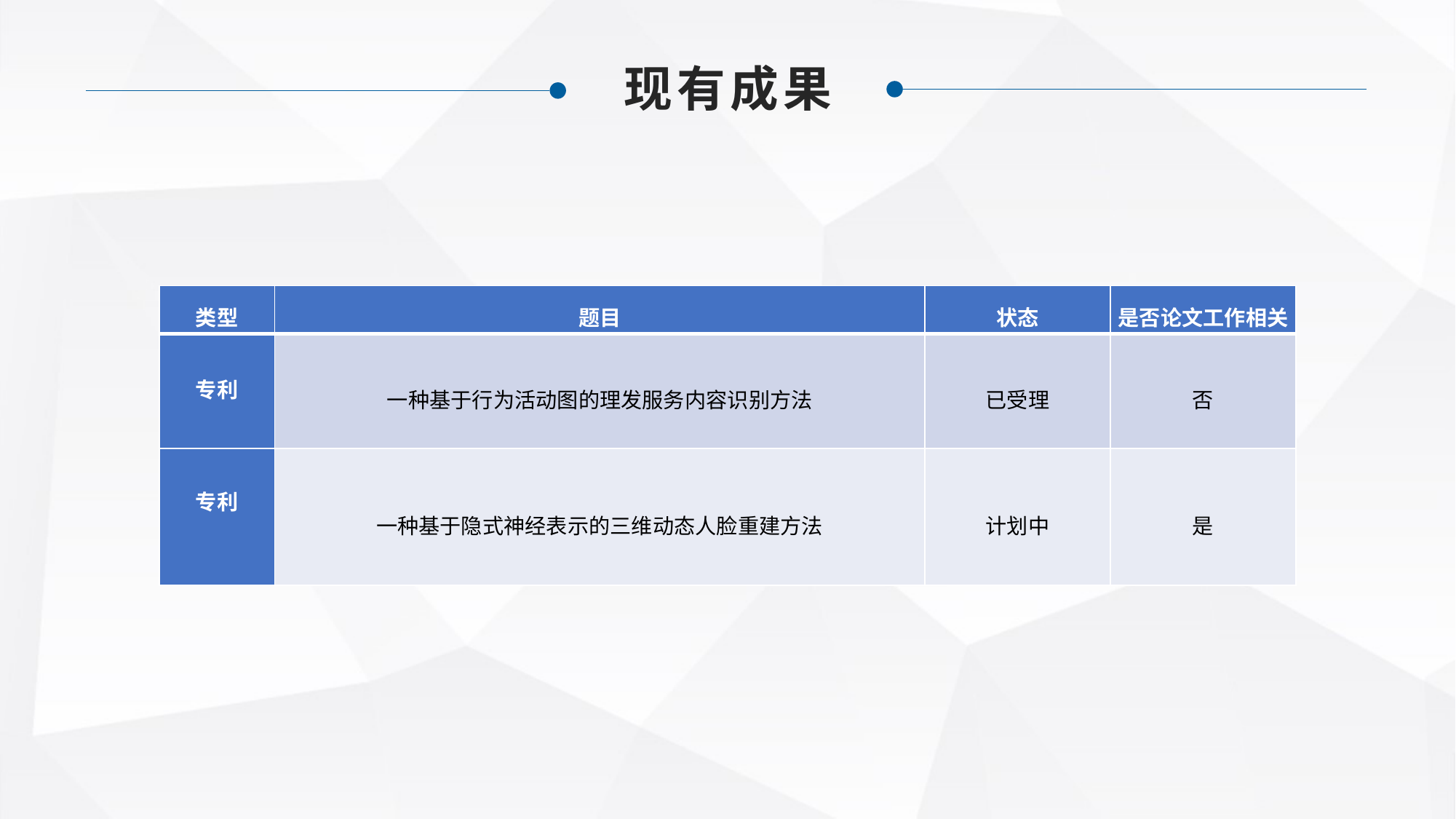

现有成果

| 类型 | 题目 | 状态 | 是否论文工作相关 |
| --- | --- | --- | --- |
| 专利 | 一种基于行为活动图的理发服务内容识别方法 | 已受理 | 否 |
| 专利 | 一种基于隐式神经表示的三维动态人脸重建方法 | 计划中 | 是 |